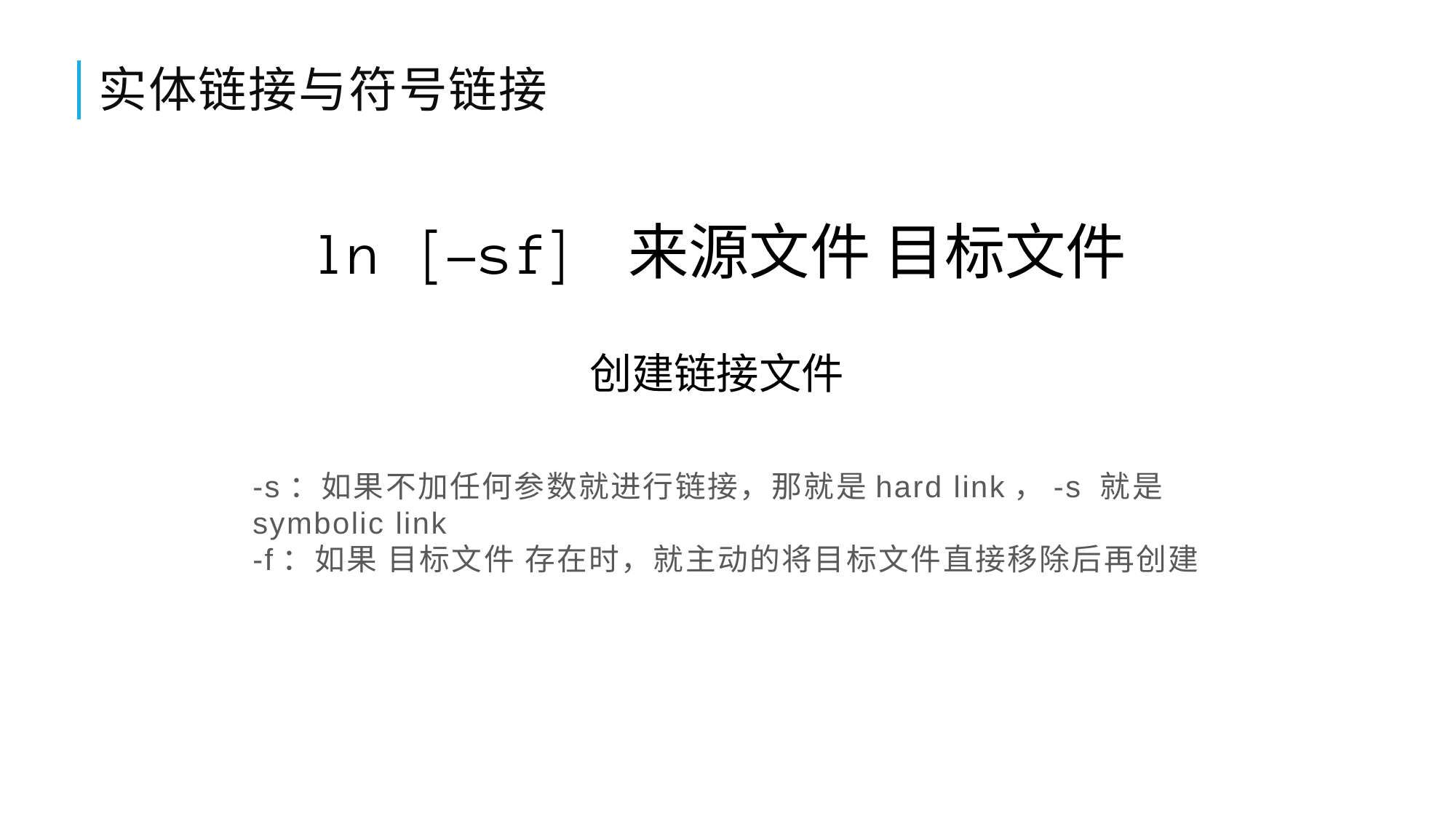

# 实体链接与符号链接
ln [-sf] 来源文件 目标文件
创建链接文件
-s：如果不加任何参数就进行链接，那就是hard link，-s 就是symbolic link
-f：如果 目标文件 存在时，就主动的将目标文件直接移除后再创建